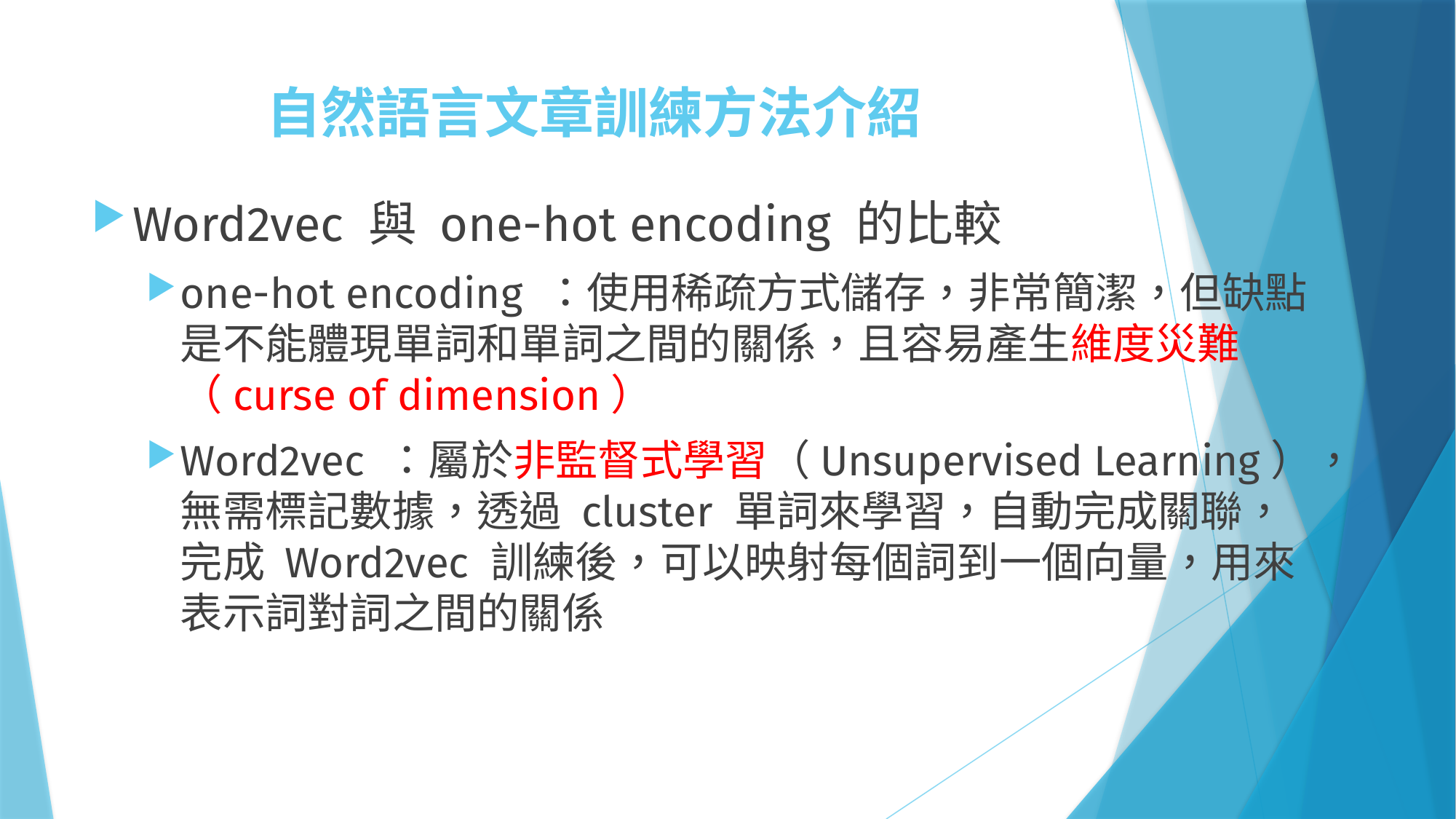

# 自然語言文章訓練方法介紹
Word2vec 與 one-hot encoding 的比較
one-hot encoding ：使用稀疏方式儲存，非常簡潔，但缺點是不能體現單詞和單詞之間的關係，且容易產生維度災難（curse of dimension）
Word2vec ：屬於非監督式學習（Unsupervised Learning），無需標記數據，透過 cluster 單詞來學習，自動完成關聯，完成 Word2vec 訓練後，可以映射每個詞到一個向量，用來表示詞對詞之間的關係